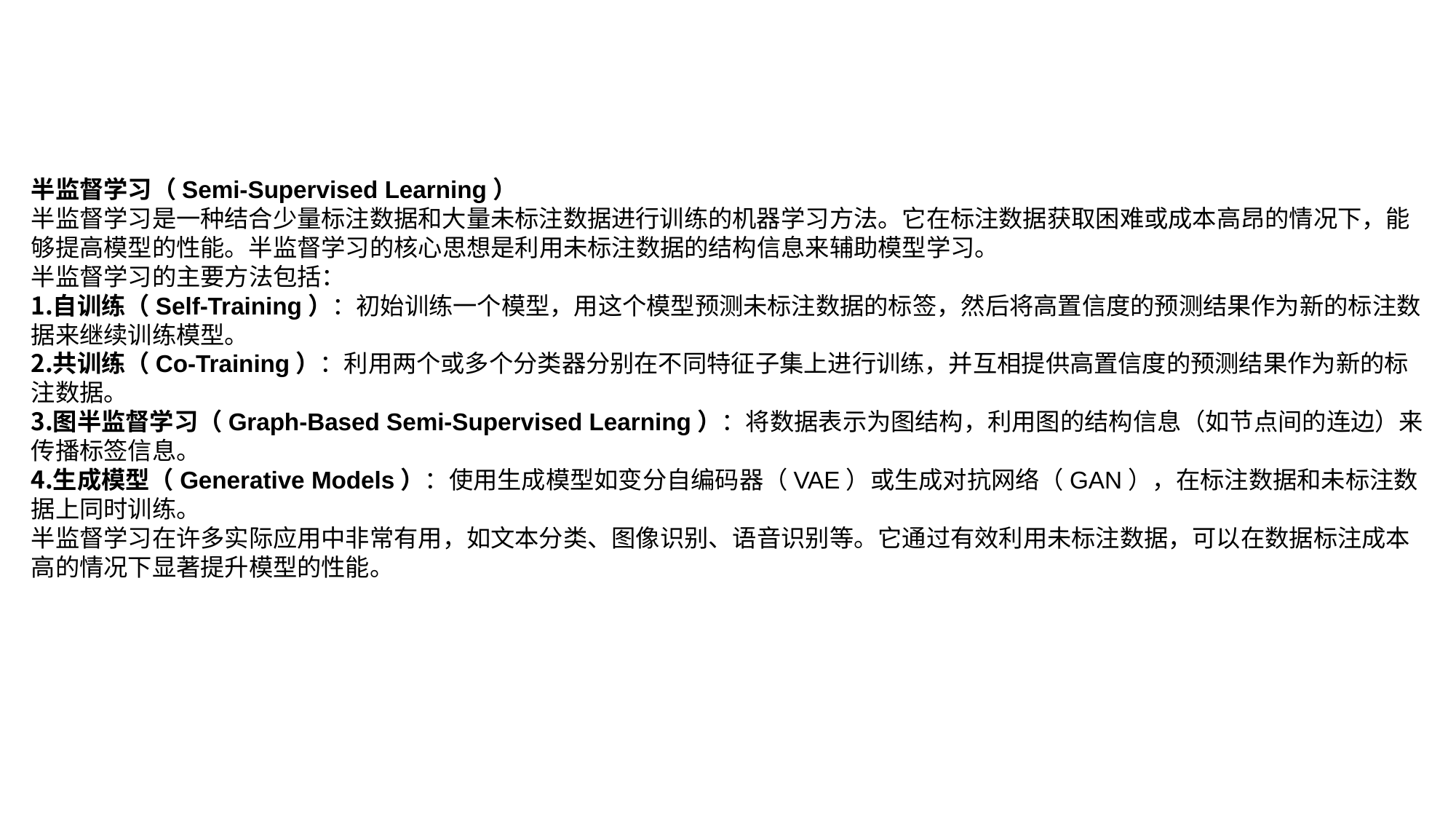

半监督学习（Semi-Supervised Learning）
半监督学习是一种结合少量标注数据和大量未标注数据进行训练的机器学习方法。它在标注数据获取困难或成本高昂的情况下，能够提高模型的性能。半监督学习的核心思想是利用未标注数据的结构信息来辅助模型学习。
半监督学习的主要方法包括：
自训练（Self-Training）：初始训练一个模型，用这个模型预测未标注数据的标签，然后将高置信度的预测结果作为新的标注数据来继续训练模型。
共训练（Co-Training）：利用两个或多个分类器分别在不同特征子集上进行训练，并互相提供高置信度的预测结果作为新的标注数据。
图半监督学习（Graph-Based Semi-Supervised Learning）：将数据表示为图结构，利用图的结构信息（如节点间的连边）来传播标签信息。
生成模型（Generative Models）：使用生成模型如变分自编码器（VAE）或生成对抗网络（GAN），在标注数据和未标注数据上同时训练。
半监督学习在许多实际应用中非常有用，如文本分类、图像识别、语音识别等。它通过有效利用未标注数据，可以在数据标注成本高的情况下显著提升模型的性能。